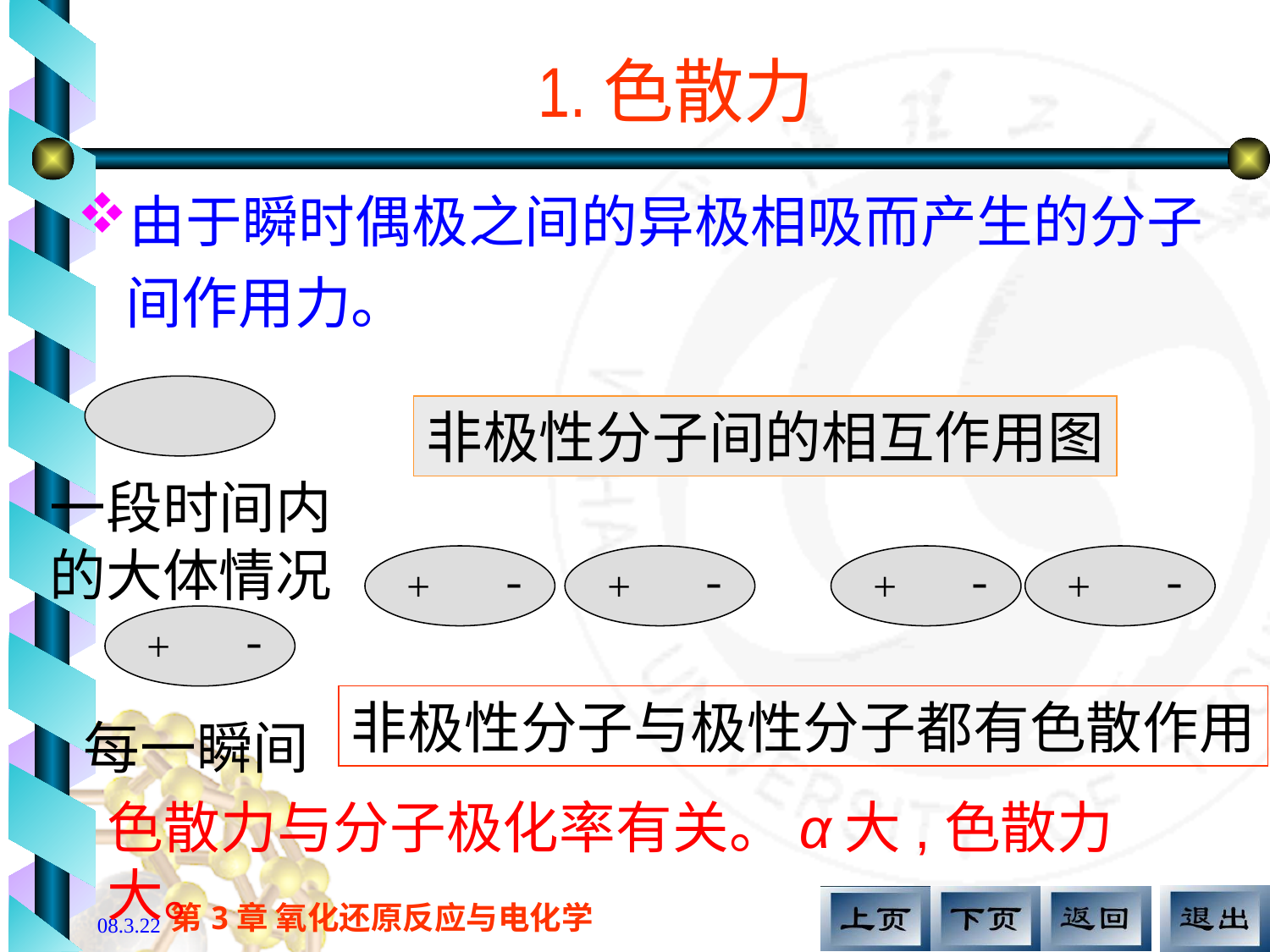

# 1.色散力
由于瞬时偶极之间的异极相吸而产生的分子间作用力。

非极性分子间的相互作用图
一段时间内
的大体情况

-
+

-
+

-
+

-
+

-
+
非极性分子与极性分子都有色散作用
每一瞬间
色散力与分子极化率有关。α大,色散力大。